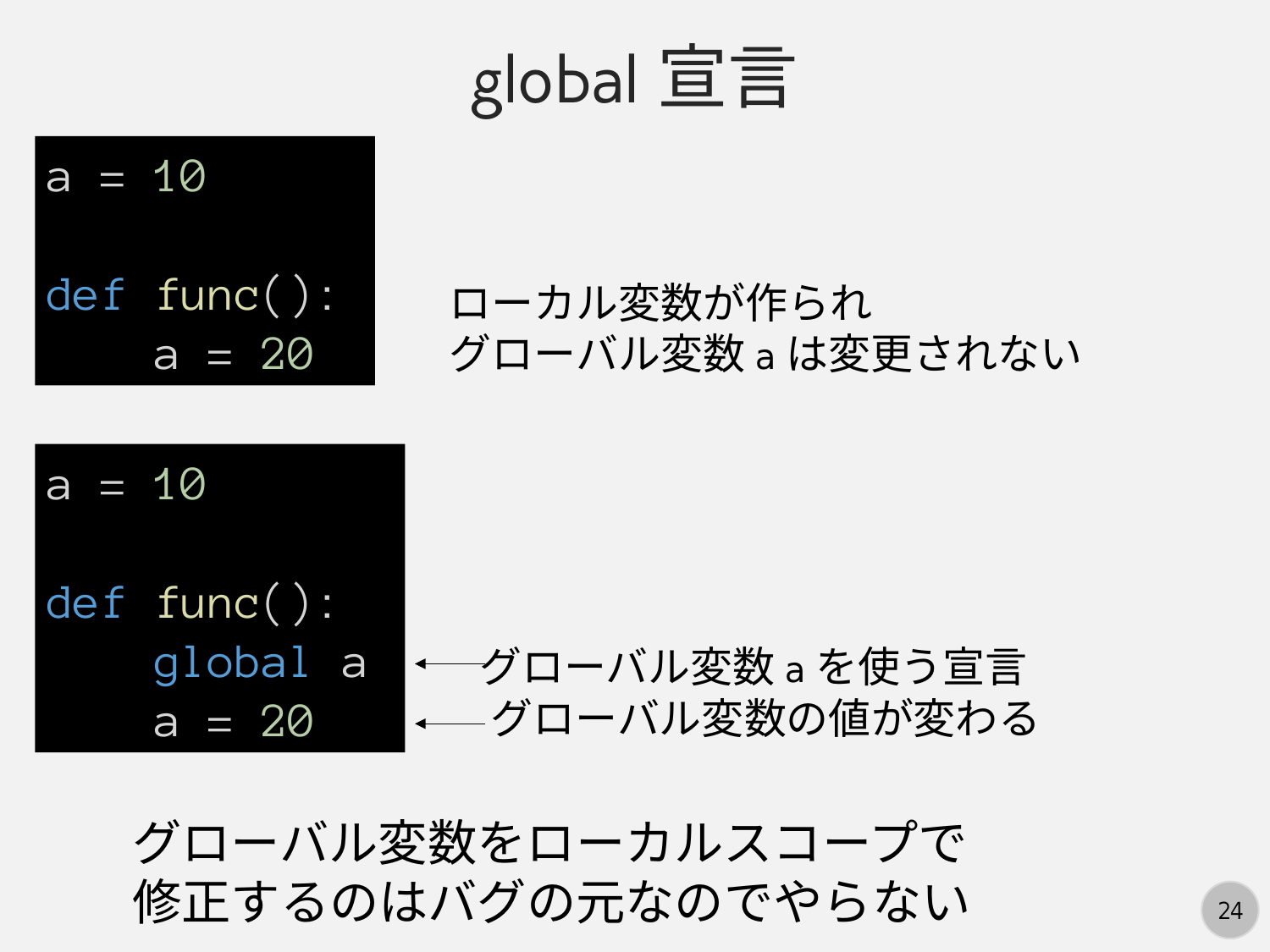

global宣言
a = 10
def func():
    a = 20
ローカル変数が作られ
グローバル変数aは変更されない
a = 10
def func():
    global a
    a = 20
グローバル変数aを使う宣言
グローバル変数の値が変わる
グローバル変数をローカルスコープで
修正するのはバグの元なのでやらない